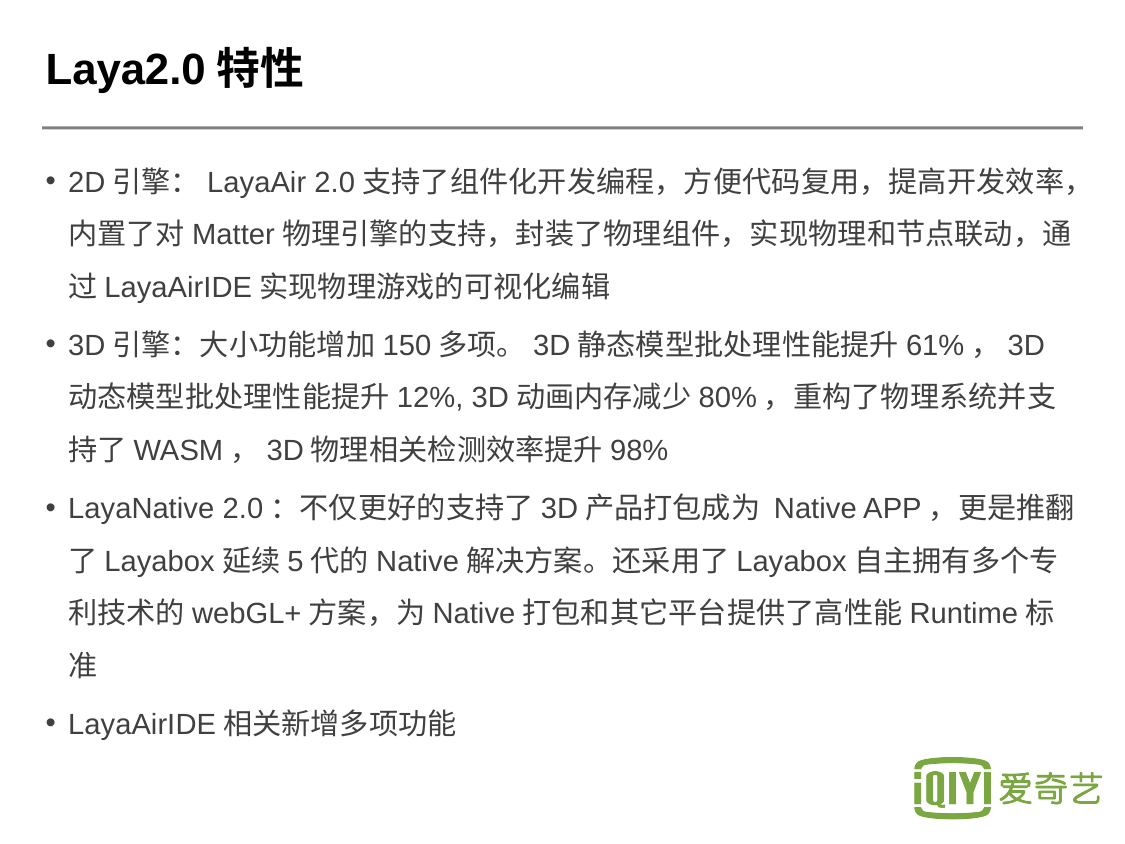

# Laya2.0特性
2D引擎：LayaAir 2.0支持了组件化开发编程，方便代码复用，提高开发效率，内置了对Matter物理引擎的支持，封装了物理组件，实现物理和节点联动，通过LayaAirIDE实现物理游戏的可视化编辑
3D引擎：大小功能增加150多项。3D静态模型批处理性能提升61%，3D动态模型批处理性能提升12%, 3D动画内存减少80%，重构了物理系统并支持了WASM，3D物理相关检测效率提升98%
LayaNative 2.0：不仅更好的支持了3D产品打包成为 Native APP，更是推翻了Layabox延续5代的Native解决方案。还采用了Layabox自主拥有多个专利技术的webGL+方案，为Native打包和其它平台提供了高性能Runtime标准
LayaAirIDE相关新增多项功能